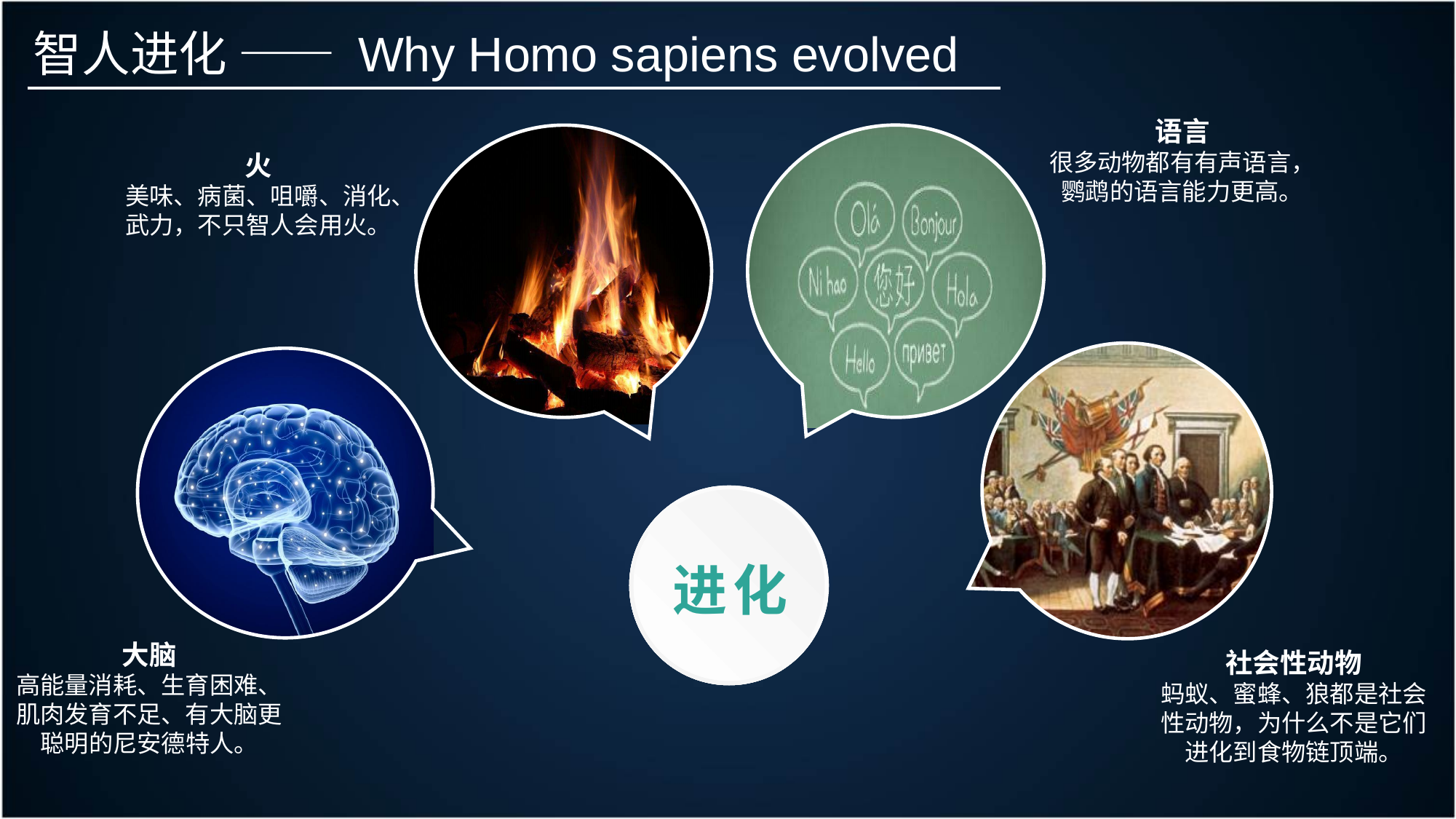

智人进化 —— Why Homo sapiens evolved
语言
很多动物都有有声语言，鹦鹉的语言能力更高。

火
美味、病菌、咀嚼、消化、武力，不只智人会用火。

进化

大脑
高能量消耗、生育困难、肌肉发育不足、有大脑更聪明的尼安德特人。
社会性动物
蚂蚁、蜜蜂、狼都是社会性动物，为什么不是它们进化到食物链顶端。